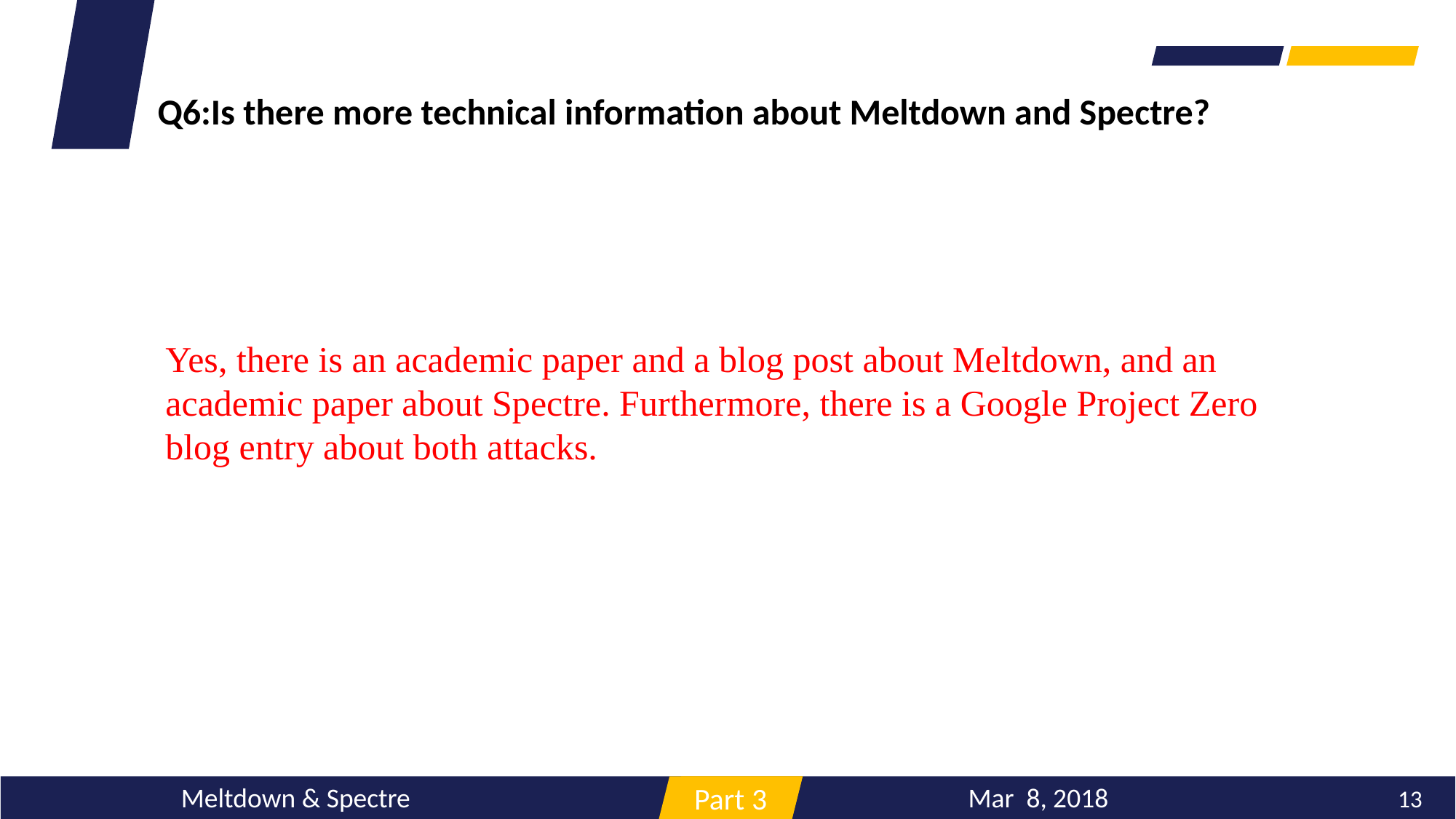

Q6:Is there more technical information about Meltdown and Spectre?
Yes, there is an academic paper and a blog post about Meltdown, and an academic paper about Spectre. Furthermore, there is a Google Project Zero blog entry about both attacks.
海量数据
Mar  8, 2018
Meltdown & Spectre
13

Part 3